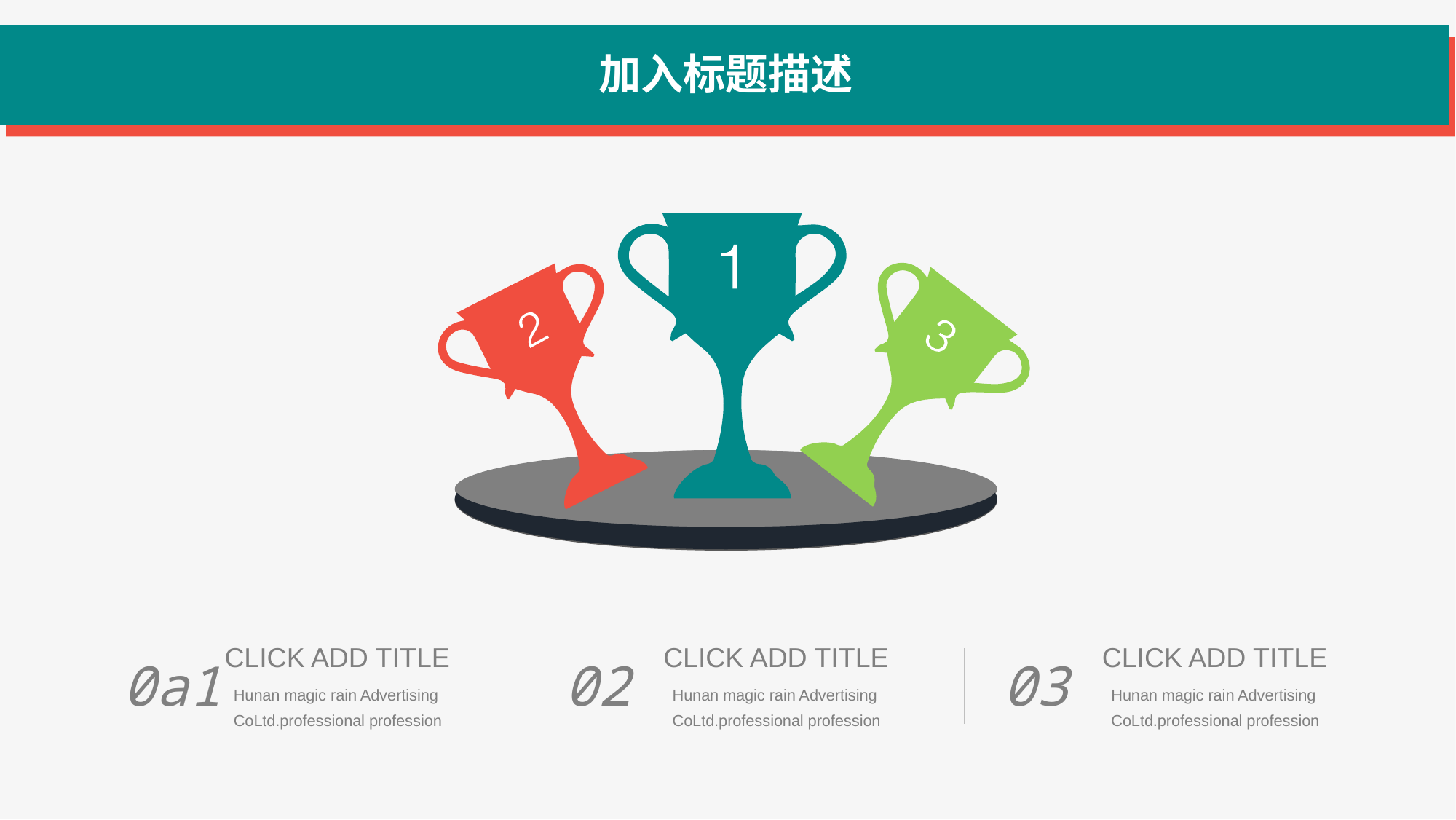

加入标题描述

CLICK ADD TITLE
Hunan magic rain Advertising CoLtd.professional profession
0a1
CLICK ADD TITLE
Hunan magic rain Advertising CoLtd.professional profession
02
CLICK ADD TITLE
Hunan magic rain Advertising CoLtd.professional profession
03